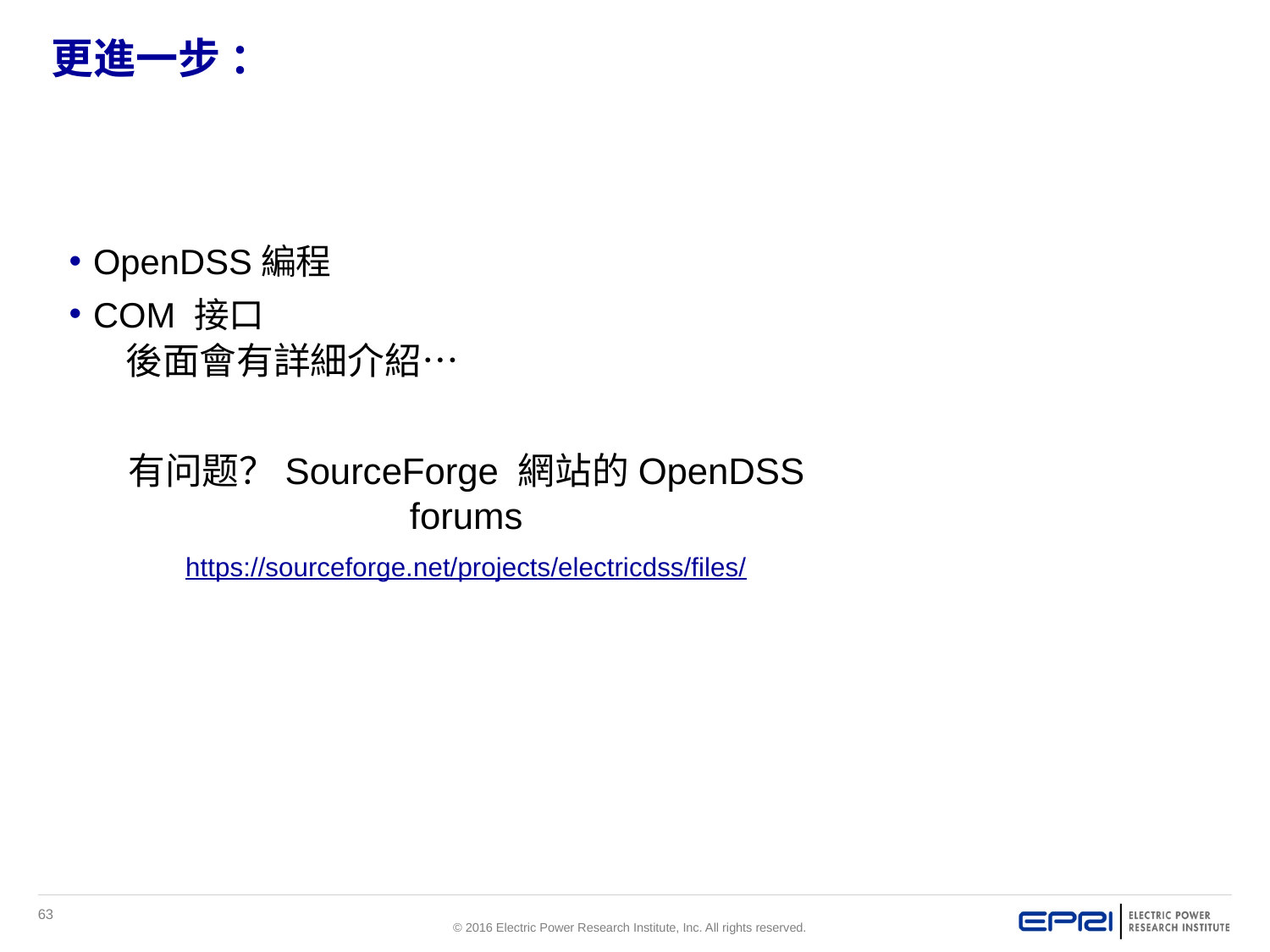

# 更進一步 ：
OpenDSS編程
COM 接口

後面會有詳細介紹…
有问题？SourceForge 網站的OpenDSS forums
https://sourceforge.net/projects/electricdss/files/